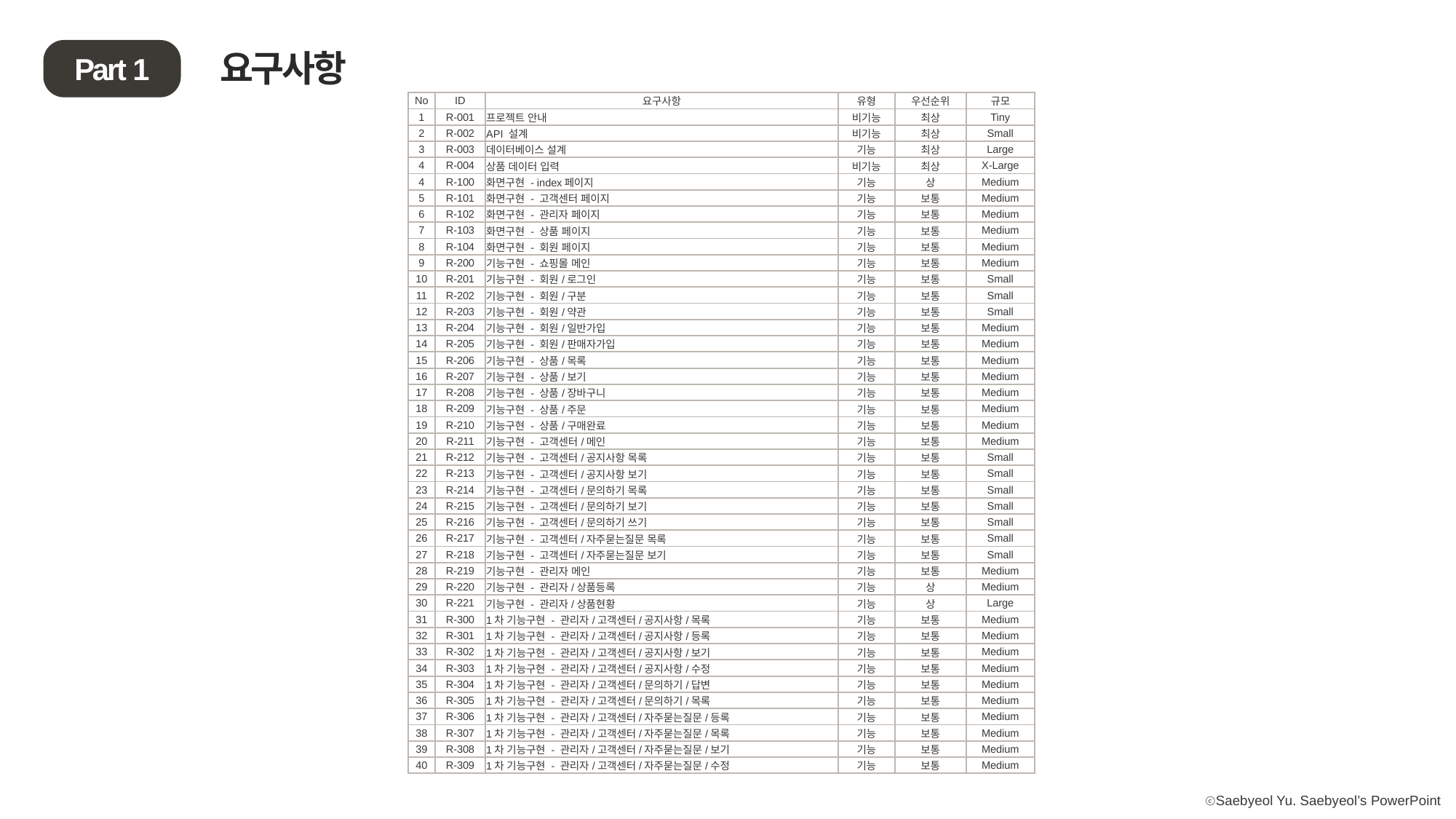

요구사항
Part 1
| No | ID | 요구사항 | 유형 | 우선순위 | 규모 |
| --- | --- | --- | --- | --- | --- |
| 1 | R-001 | 프로젝트 안내 | 비기능 | 최상 | Tiny |
| 2 | R-002 | API 설계 | 비기능 | 최상 | Small |
| 3 | R-003 | 데이터베이스 설계 | 기능 | 최상 | Large |
| 4 | R-004 | 상품 데이터 입력 | 비기능 | 최상 | X-Large |
| 4 | R-100 | 화면구현 - index페이지 | 기능 | 상 | Medium |
| 5 | R-101 | 화면구현 - 고객센터 페이지 | 기능 | 보통 | Medium |
| 6 | R-102 | 화면구현 - 관리자 페이지 | 기능 | 보통 | Medium |
| 7 | R-103 | 화면구현 - 상품 페이지 | 기능 | 보통 | Medium |
| 8 | R-104 | 화면구현 - 회원 페이지 | 기능 | 보통 | Medium |
| 9 | R-200 | 기능구현 - 쇼핑몰 메인 | 기능 | 보통 | Medium |
| 10 | R-201 | 기능구현 - 회원/로그인 | 기능 | 보통 | Small |
| 11 | R-202 | 기능구현 - 회원/구분 | 기능 | 보통 | Small |
| 12 | R-203 | 기능구현 - 회원/약관 | 기능 | 보통 | Small |
| 13 | R-204 | 기능구현 - 회원/일반가입 | 기능 | 보통 | Medium |
| 14 | R-205 | 기능구현 - 회원/판매자가입 | 기능 | 보통 | Medium |
| 15 | R-206 | 기능구현 - 상품/목록 | 기능 | 보통 | Medium |
| 16 | R-207 | 기능구현 - 상품/보기 | 기능 | 보통 | Medium |
| 17 | R-208 | 기능구현 - 상품/장바구니 | 기능 | 보통 | Medium |
| 18 | R-209 | 기능구현 - 상품/주문 | 기능 | 보통 | Medium |
| 19 | R-210 | 기능구현 - 상품/구매완료 | 기능 | 보통 | Medium |
| 20 | R-211 | 기능구현 - 고객센터/메인 | 기능 | 보통 | Medium |
| 21 | R-212 | 기능구현 - 고객센터/공지사항 목록 | 기능 | 보통 | Small |
| 22 | R-213 | 기능구현 - 고객센터/공지사항 보기 | 기능 | 보통 | Small |
| 23 | R-214 | 기능구현 - 고객센터/문의하기 목록 | 기능 | 보통 | Small |
| 24 | R-215 | 기능구현 - 고객센터/문의하기 보기 | 기능 | 보통 | Small |
| 25 | R-216 | 기능구현 - 고객센터/문의하기 쓰기 | 기능 | 보통 | Small |
| 26 | R-217 | 기능구현 - 고객센터/자주묻는질문 목록 | 기능 | 보통 | Small |
| 27 | R-218 | 기능구현 - 고객센터/자주묻는질문 보기 | 기능 | 보통 | Small |
| 28 | R-219 | 기능구현 - 관리자 메인 | 기능 | 보통 | Medium |
| 29 | R-220 | 기능구현 - 관리자/상품등록 | 기능 | 상 | Medium |
| 30 | R-221 | 기능구현 - 관리자/상품현황 | 기능 | 상 | Large |
| 31 | R-300 | 1차 기능구현 - 관리자/고객센터/공지사항/목록 | 기능 | 보통 | Medium |
| 32 | R-301 | 1차 기능구현 - 관리자/고객센터/공지사항/등록 | 기능 | 보통 | Medium |
| 33 | R-302 | 1차 기능구현 - 관리자/고객센터/공지사항/보기 | 기능 | 보통 | Medium |
| 34 | R-303 | 1차 기능구현 - 관리자/고객센터/공지사항/수정 | 기능 | 보통 | Medium |
| 35 | R-304 | 1차 기능구현 - 관리자/고객센터/문의하기/답변 | 기능 | 보통 | Medium |
| 36 | R-305 | 1차 기능구현 - 관리자/고객센터/문의하기/목록 | 기능 | 보통 | Medium |
| 37 | R-306 | 1차 기능구현 - 관리자/고객센터/자주묻는질문/등록 | 기능 | 보통 | Medium |
| 38 | R-307 | 1차 기능구현 - 관리자/고객센터/자주묻는질문/목록 | 기능 | 보통 | Medium |
| 39 | R-308 | 1차 기능구현 - 관리자/고객센터/자주묻는질문/보기 | 기능 | 보통 | Medium |
| 40 | R-309 | 1차 기능구현 - 관리자/고객센터/자주묻는질문/수정 | 기능 | 보통 | Medium |